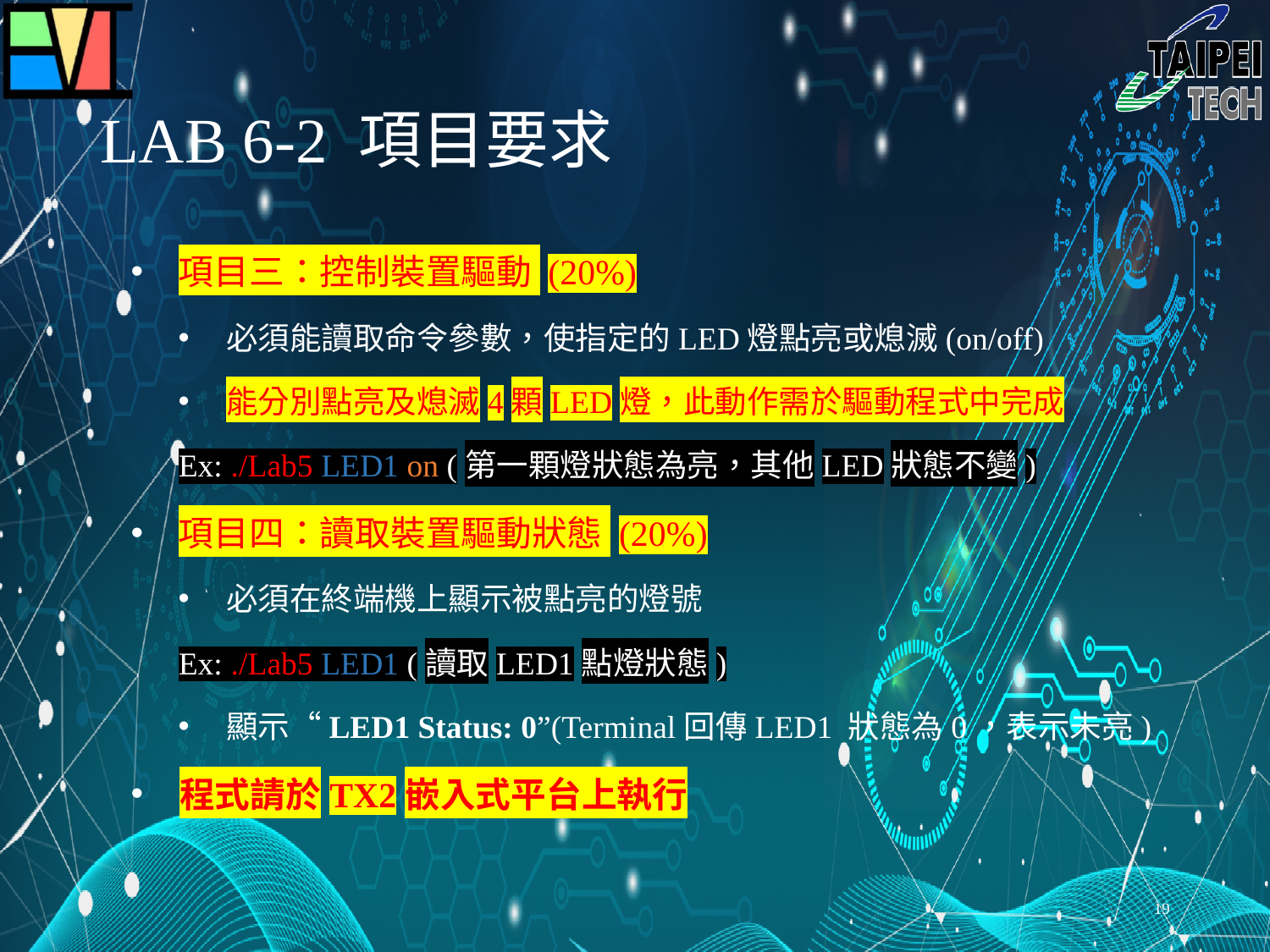

# LAB 6-2 項目要求
項目三：控制裝置驅動 (20%)
必須能讀取命令參數，使指定的LED燈點亮或熄滅(on/off)
能分別點亮及熄滅4顆LED燈，此動作需於驅動程式中完成
Ex: ./Lab5 LED1 on (第一顆燈狀態為亮，其他LED狀態不變)
項目四：讀取裝置驅動狀態 (20%)
必須在終端機上顯示被點亮的燈號
Ex: ./Lab5 LED1 (讀取LED1點燈狀態)
顯示“LED1 Status: 0”(Terminal回傳LED1 狀態為0，表示未亮)
程式請於TX2嵌入式平台上執行

19